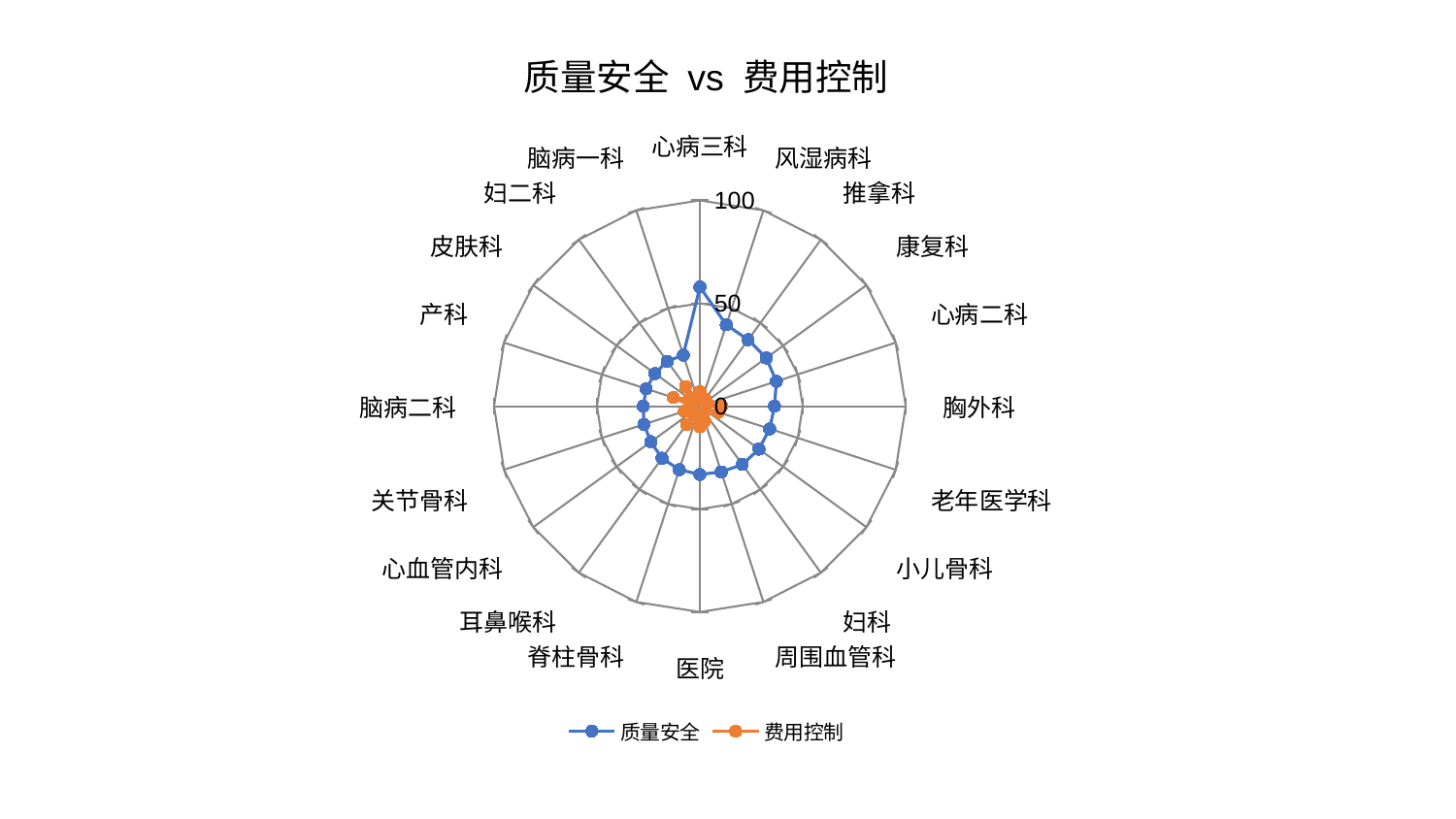

### Chart: 质量安全 vs 费用控制

| Category | 质量安全 | 费用控制 |
|---|---|---|
| 心病三科 | 57.89898005195962 | 7.124045329091923 |
| 风湿病科 | 41.58341941168988 | 4.399354958655267 |
| 推拿科 | 39.90282418108755 | 4.366331658777585 |
| 康复科 | 39.883887559494944 | 3.420530902701228 |
| 心病二科 | 39.06660241320488 | 3.8684365819556827 |
| 胸外科 | 36.25005599113992 | 10.601286761681711 |
| 老年医学科 | 35.655759358266934 | 9.559228059961196 |
| 小儿骨科 | 35.482207008792194 | 2.972230264356832 |
| 妇科 | 35.03219455646693 | 3.472069517249504 |
| 周围血管科 | 33.5991522302423 | 7.648178871714931 |
| 医院 | 33.209234483872635 | 9.988977781359775 |
| 脊柱骨科 | 32.43799282738998 | 4.62785207774345 |
| 耳鼻喉科 | 31.268560866977197 | 10.978514442225608 |
| 心血管内科 | 29.430062569217835 | 4.533377221844132 |
| 关节骨科 | 28.609229139769468 | 7.847929436596462 |
| 脑病二科 | 27.491261950537222 | 3.9210439077380017 |
| 产科 | 27.41491148293894 | 13.551038809933805 |
| 皮肤科 | 26.99232794157781 | 6.119602172613776 |
| 妇二科 | 26.990243621314345 | 11.839469608396618 |
| 脑病一科 | 26.13012548748502 | 3.6472836163705975 |
77